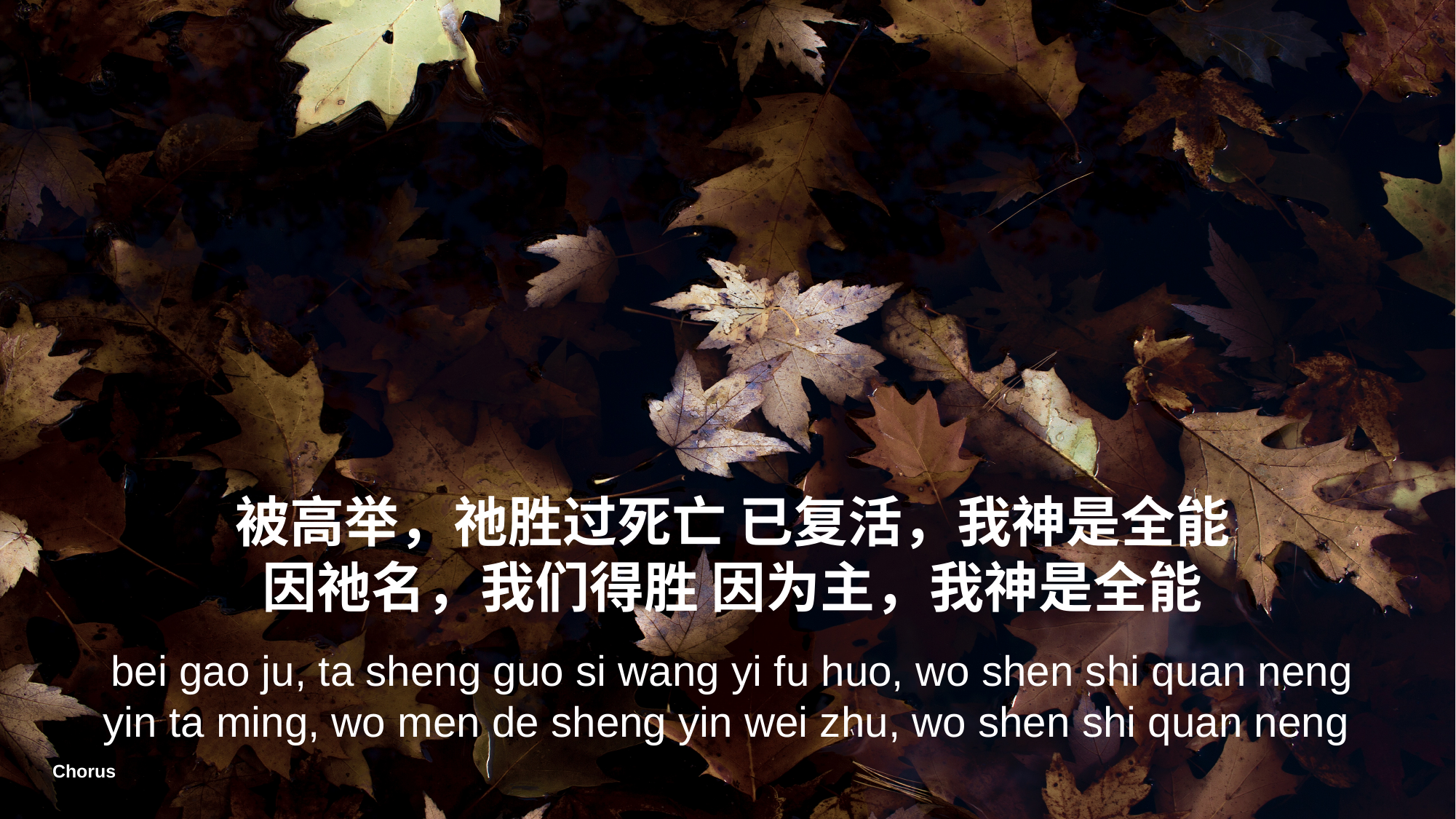

被高举，祂胜过死亡 已复活，我神是全能
因祂名，我们得胜 因为主，我神是全能

bei gao ju, ta sheng guo si wang yi fu huo, wo shen shi quan neng
yin ta ming, wo men de sheng yin wei zhu, wo shen shi quan neng
Chorus